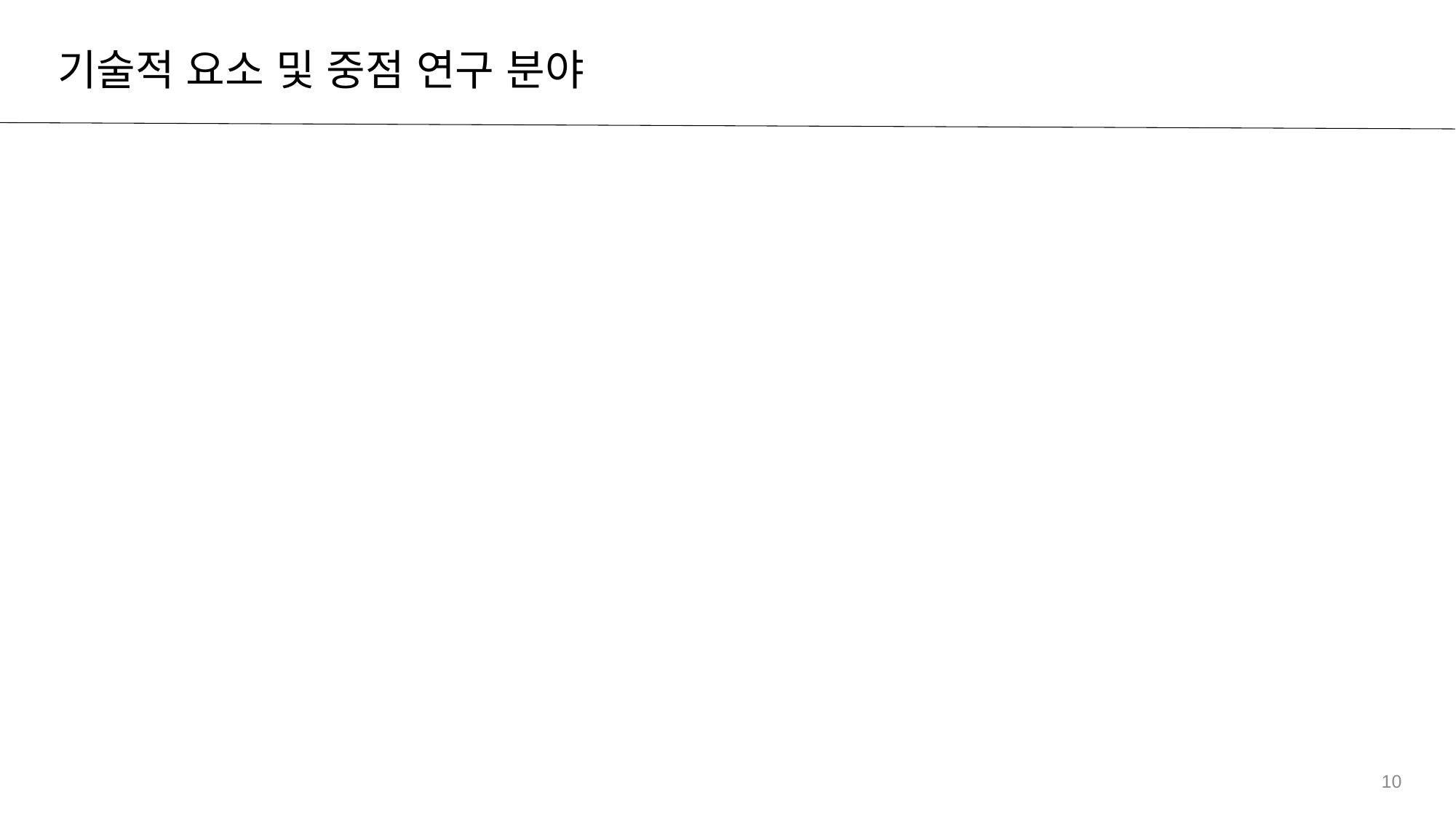

# 기술적 요소 및 중점 연구 분야

10